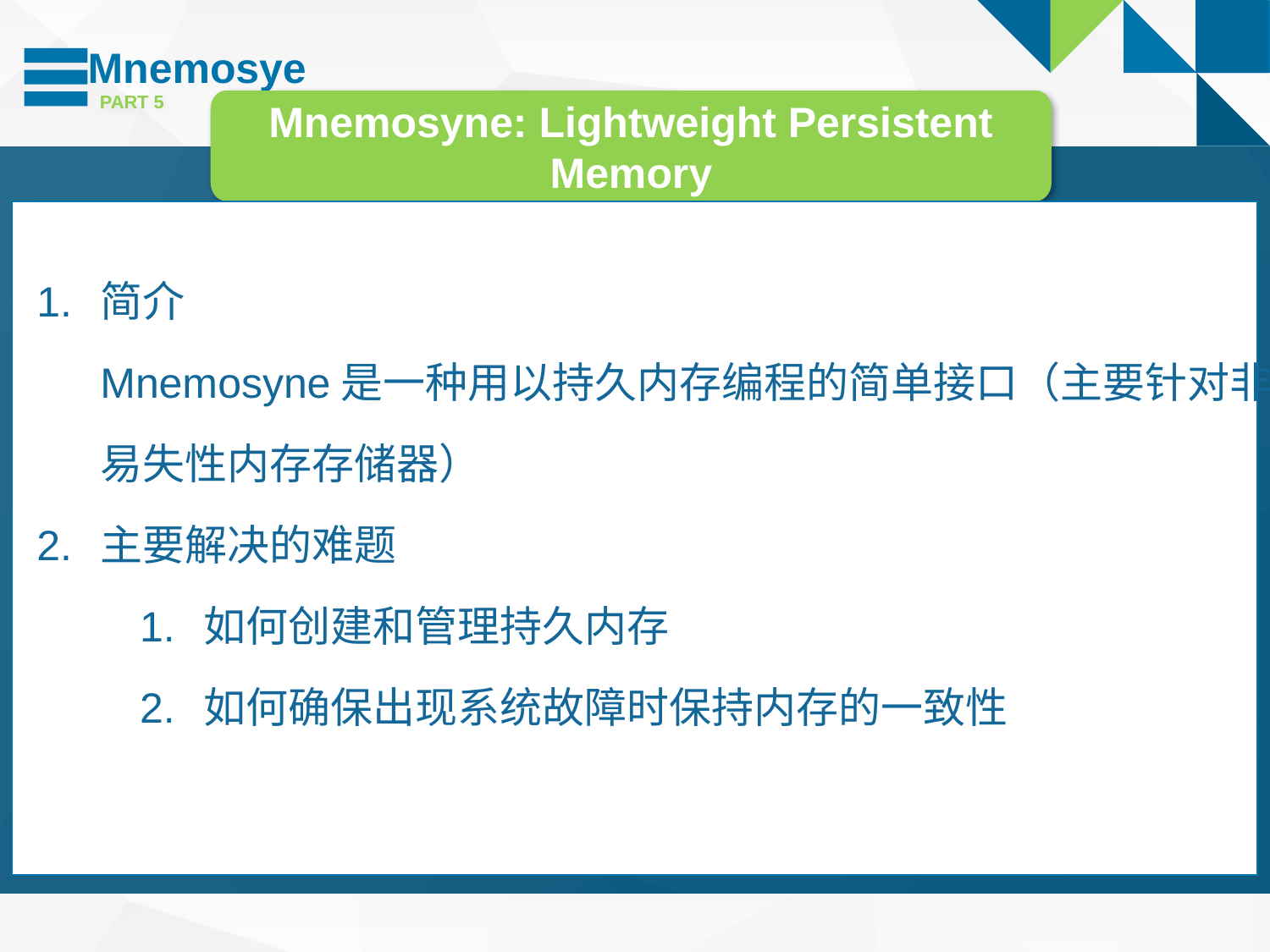

Mnemosye

PART 5
Mnemosyne: Lightweight Persistent Memory

简介
Mnemosyne是一种用以持久内存编程的简单接口（主要针对非易失性内存存储器）
主要解决的难题
如何创建和管理持久内存
如何确保出现系统故障时保持内存的一致性